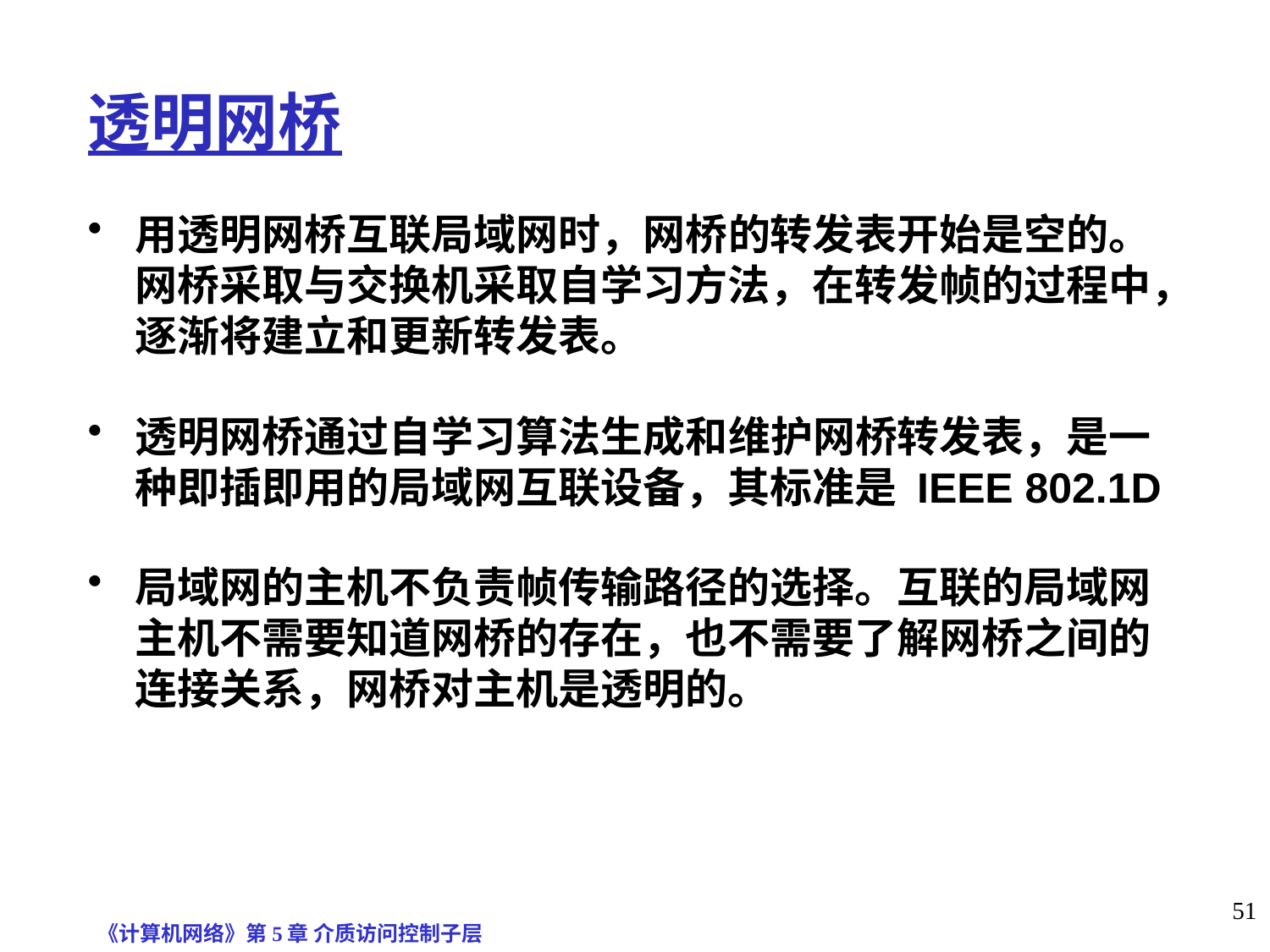

透明网桥

用透明网桥互联局域网时，网桥的转发表开始是空的。网桥采取与交换机采取自学习方法，在转发帧的过程中，逐渐将建立和更新转发表。

透明网桥通过自学习算法生成和维护网桥转发表，是一种即插即用的局域网互联设备，其标准是 IEEE 802.1D

局域网的主机不负责帧传输路径的选择。互联的局域网主机不需要知道网桥的存在，也不需要了解网桥之间的连接关系，网桥对主机是透明的。

《计算机网络》第5章 介质访问控制子层
51